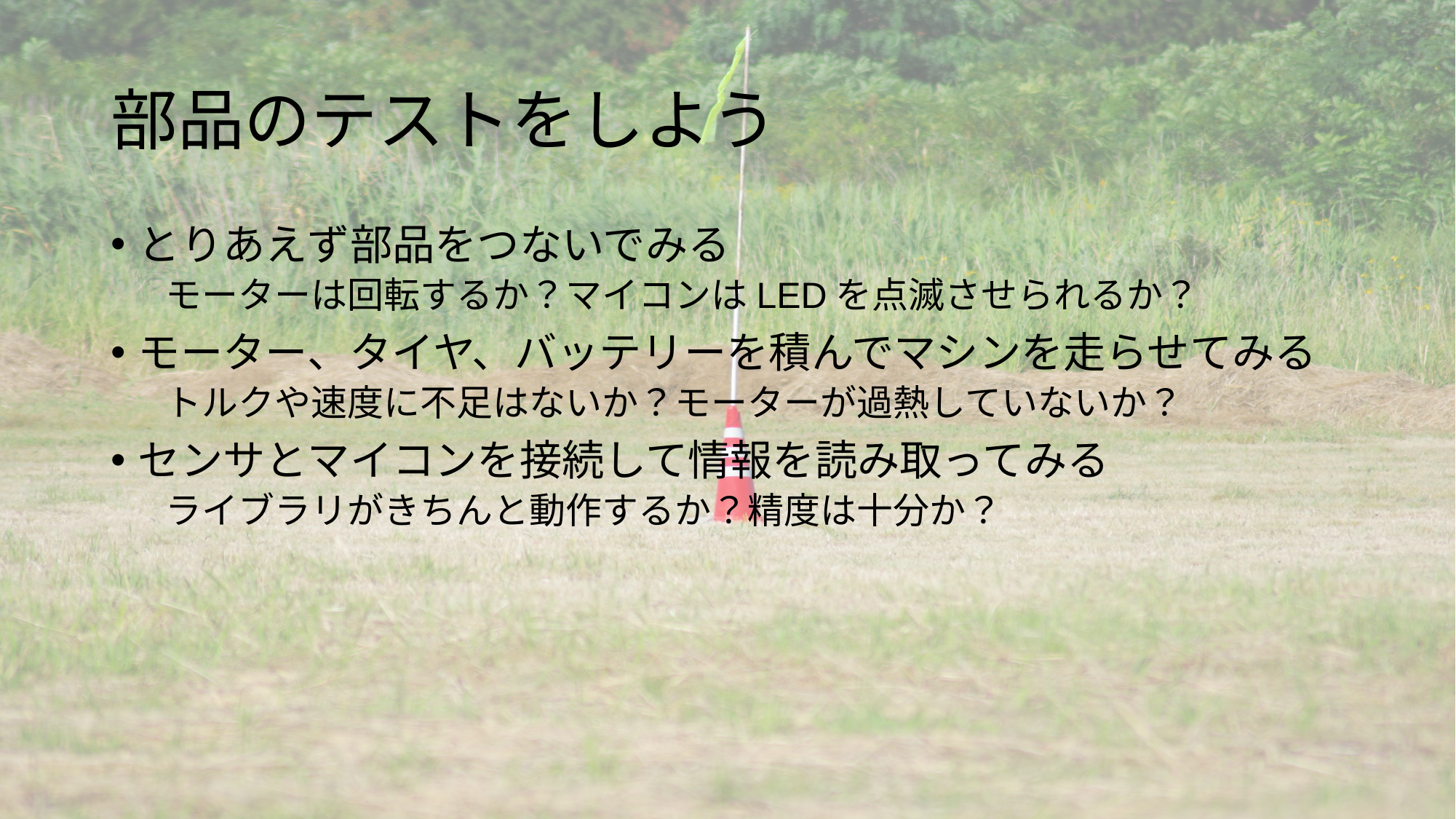

# 部品のテストをしよう
とりあえず部品をつないでみる
モーターは回転するか？マイコンはLEDを点滅させられるか？
モーター、タイヤ、バッテリーを積んでマシンを走らせてみる
トルクや速度に不足はないか？モーターが過熱していないか？
センサとマイコンを接続して情報を読み取ってみる
ライブラリがきちんと動作するか？精度は十分か？